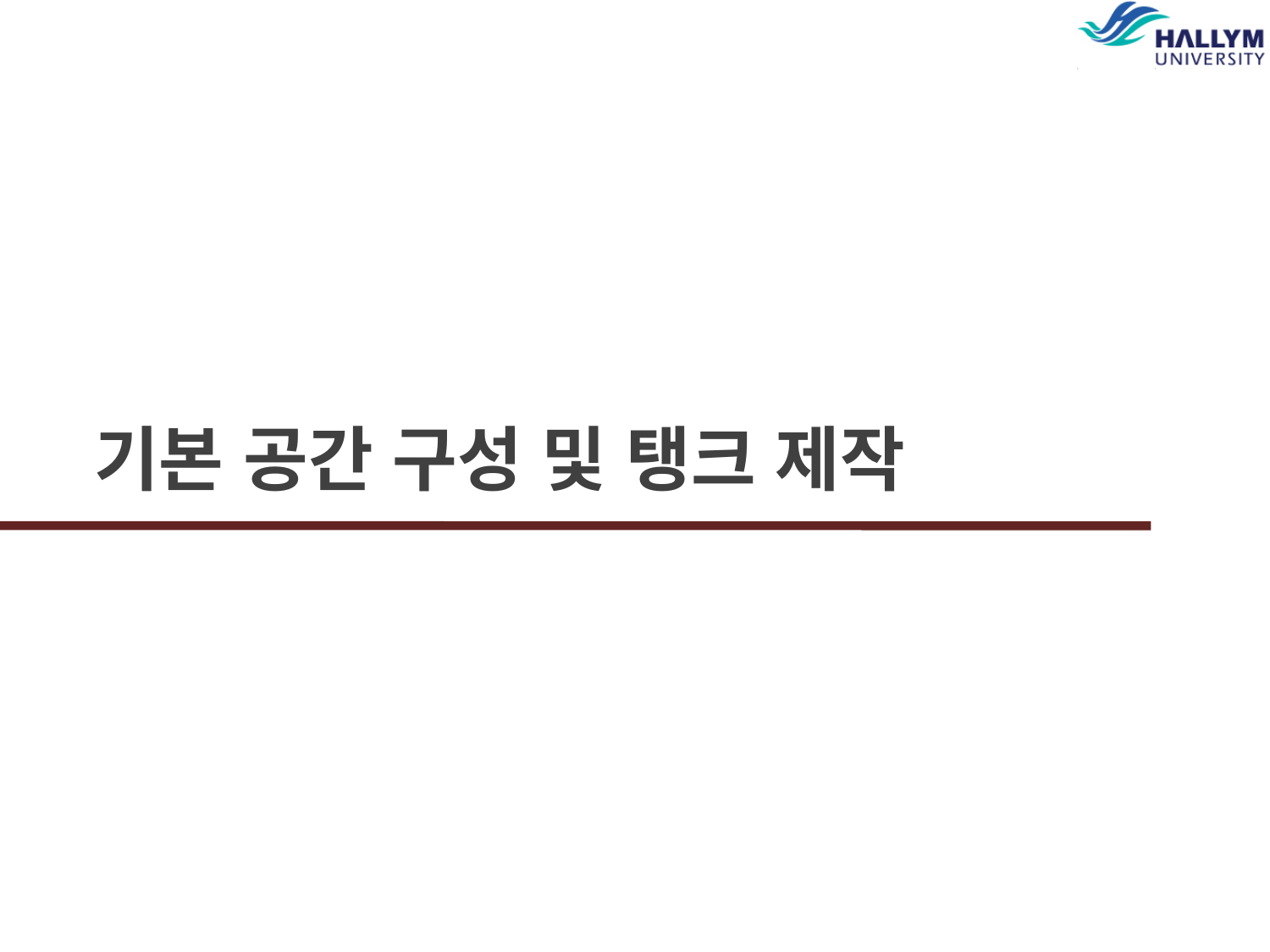

# 기본 공간 구성 및 탱크 제작